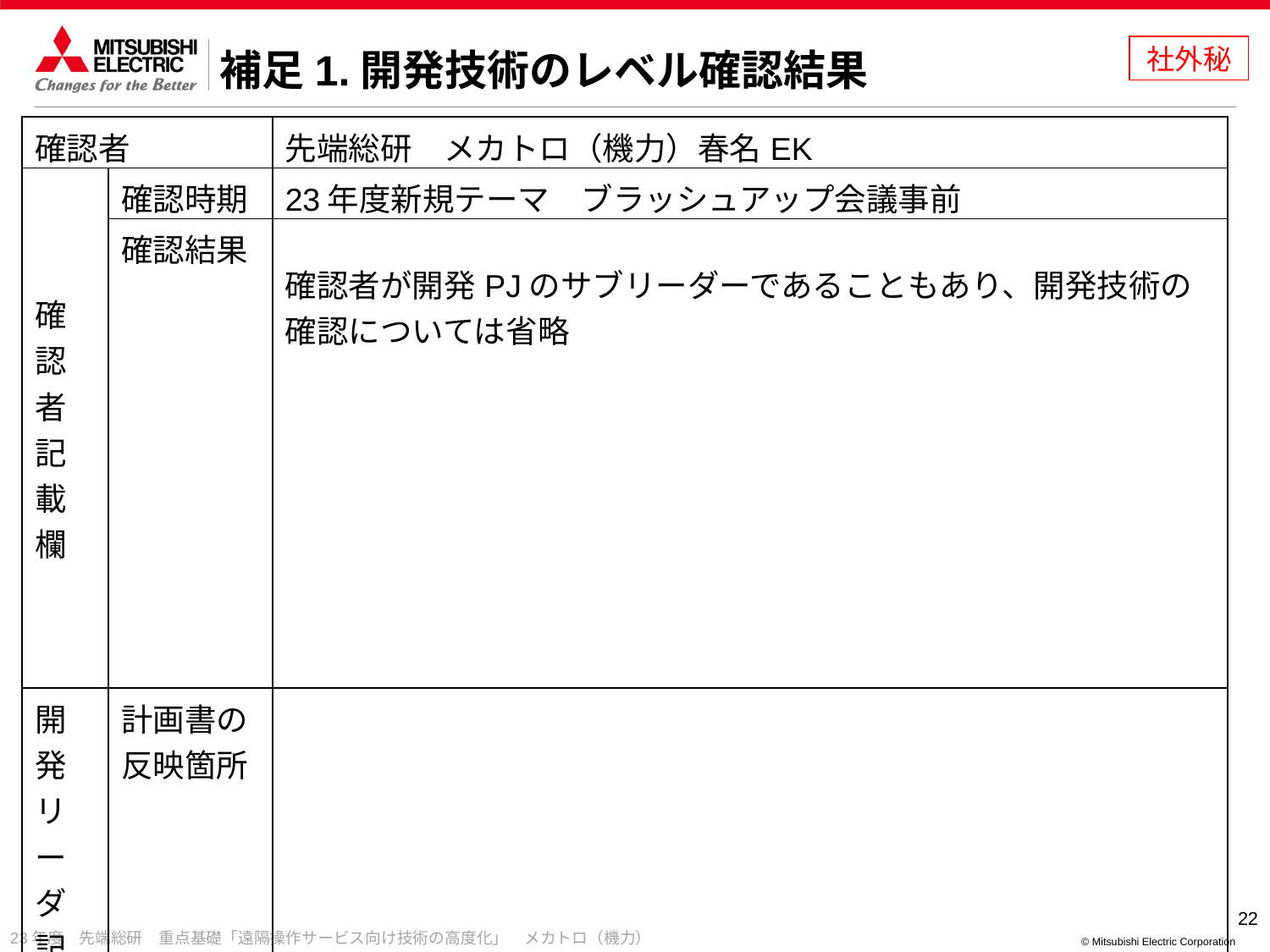

社外秘
# 補足1.開発技術のレベル確認結果
| 確認者 |  | 先端総研　メカトロ（機力）春名EK |
| --- | --- | --- |
| 確認者記載欄 | 確認時期 | 23年度新規テーマ　ブラッシュアップ会議事前 |
|  | 確認結果 | 確認者が開発PJのサブリーダーであることもあり、開発技術の確認については省略 |
| 開発リーダ 記載欄 | 計画書の反映箇所 |  |